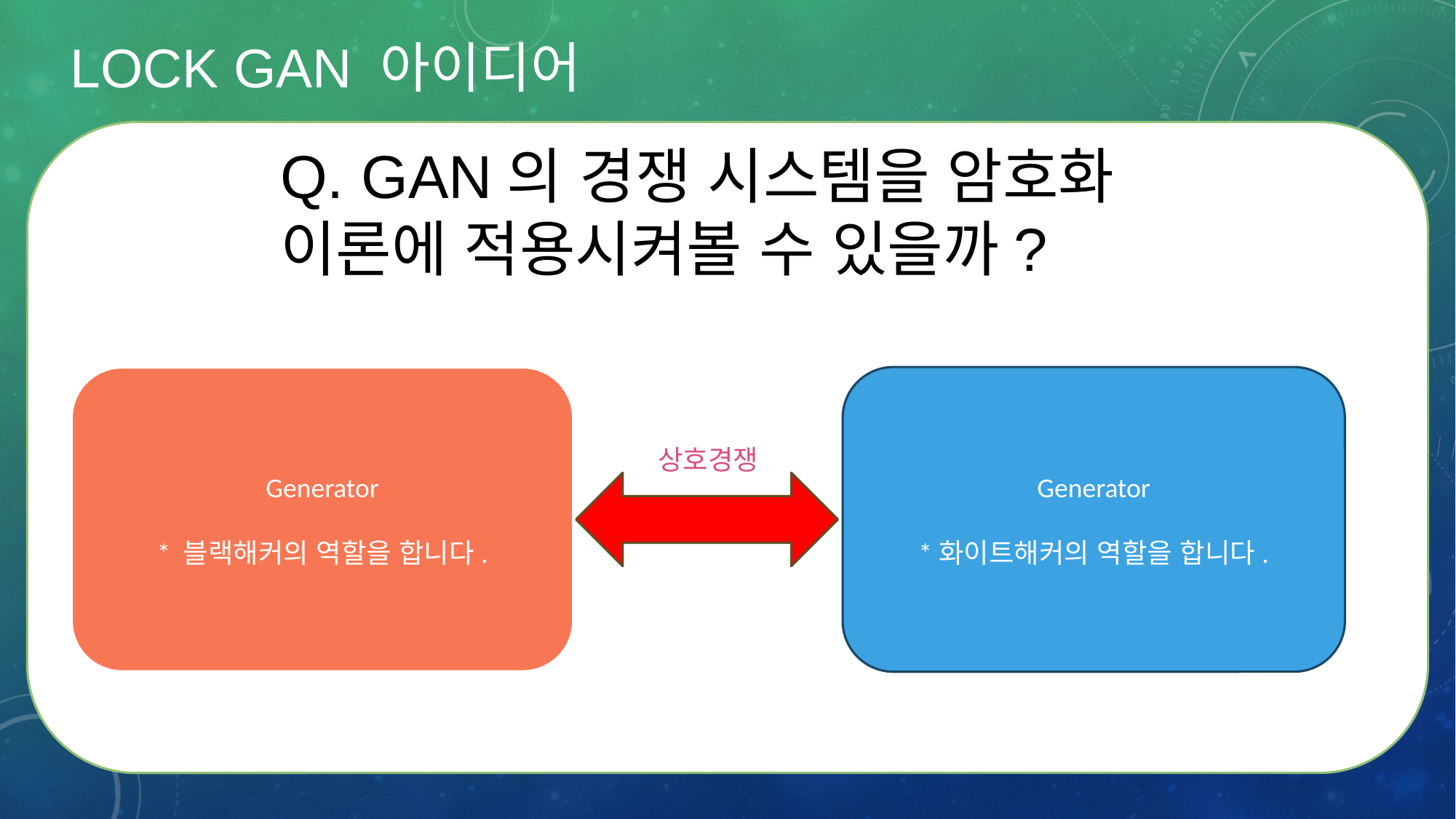

# LOCK GAN 아이디어

Q. GAN의 경쟁 시스템을 암호화 이론에 적용시켜볼 수 있을까?
Generator
* 블랙해커의 역할을 합니다.
Generator
*화이트해커의 역할을 합니다.
상호경쟁